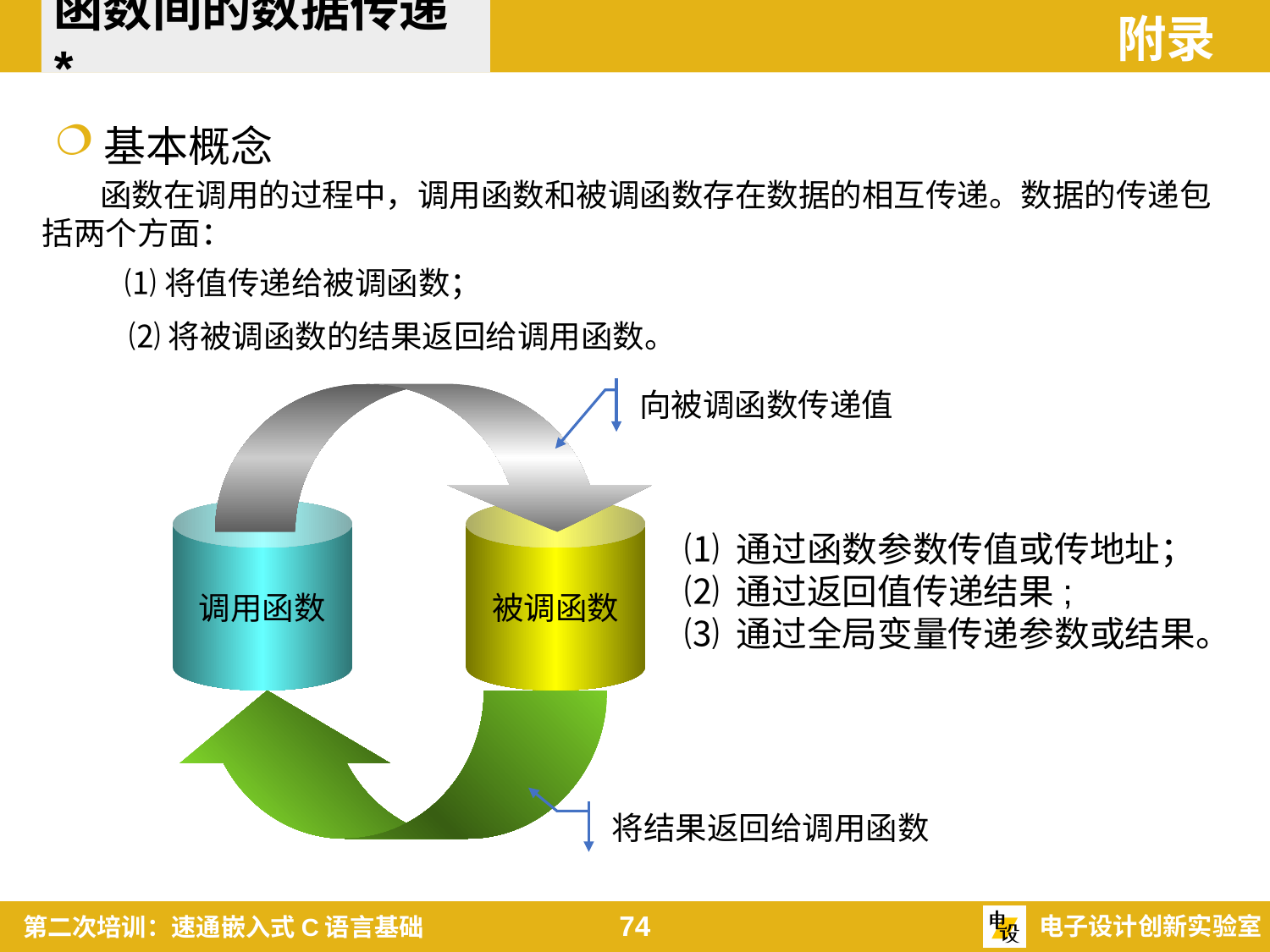

函数间的数据传递*
附录
基本概念
       函数在调用的过程中，调用函数和被调函数存在数据的相互传递。数据的传递包括两个方面：
⑴将值传递给被调函数；
⑵将被调函数的结果返回给调用函数。
向被调函数传递值

调用函数
被调函数
⑴ 通过函数参数传值或传地址；
⑵ 通过返回值传递结果;
⑶ 通过全局变量传递参数或结果。

将结果返回给调用函数

74